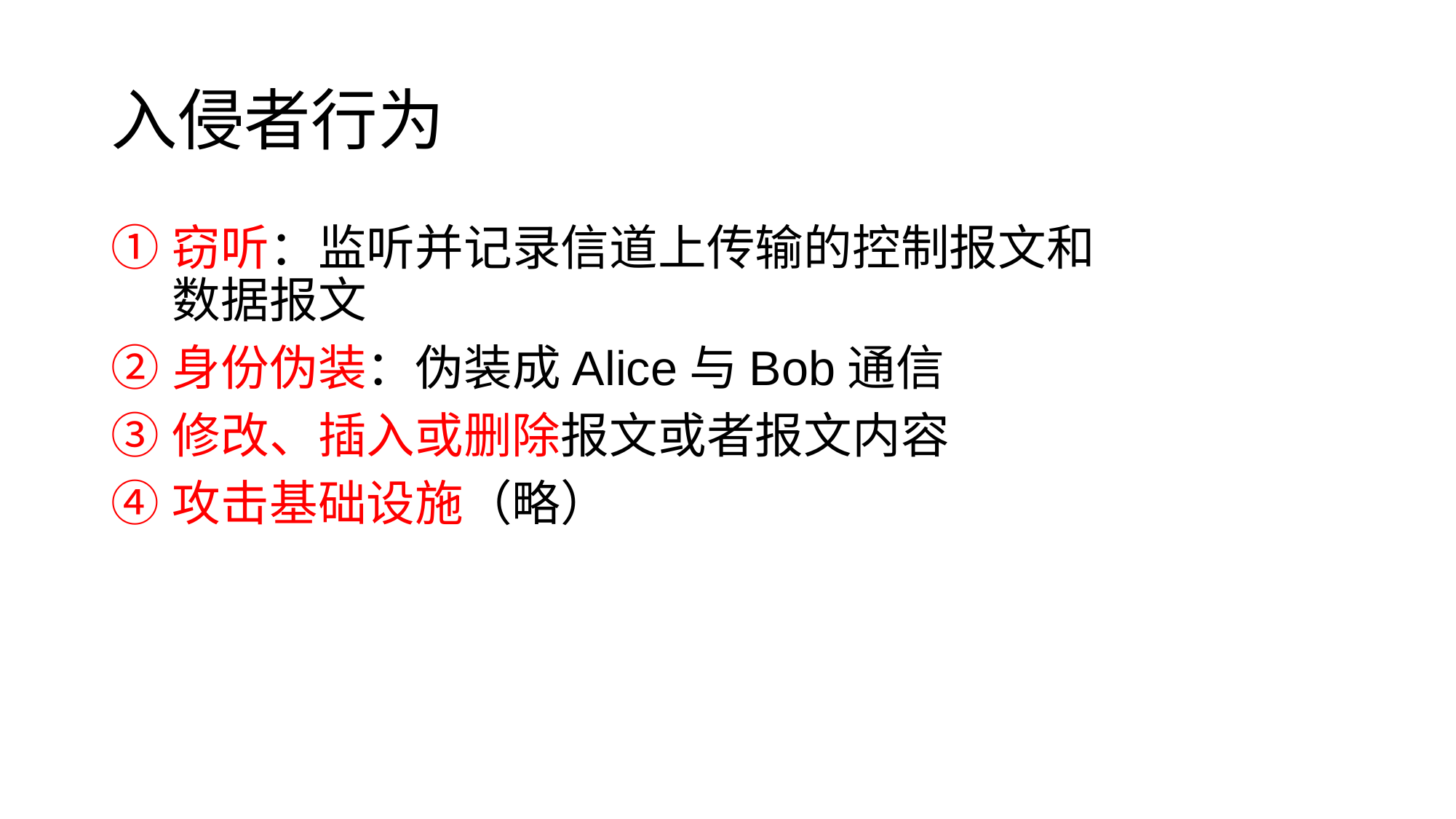

# 入侵者行为
窃听：监听并记录信道上传输的控制报文和数据报文
身份伪装：伪装成Alice与Bob通信
修改、插入或删除报文或者报文内容
攻击基础设施（略）